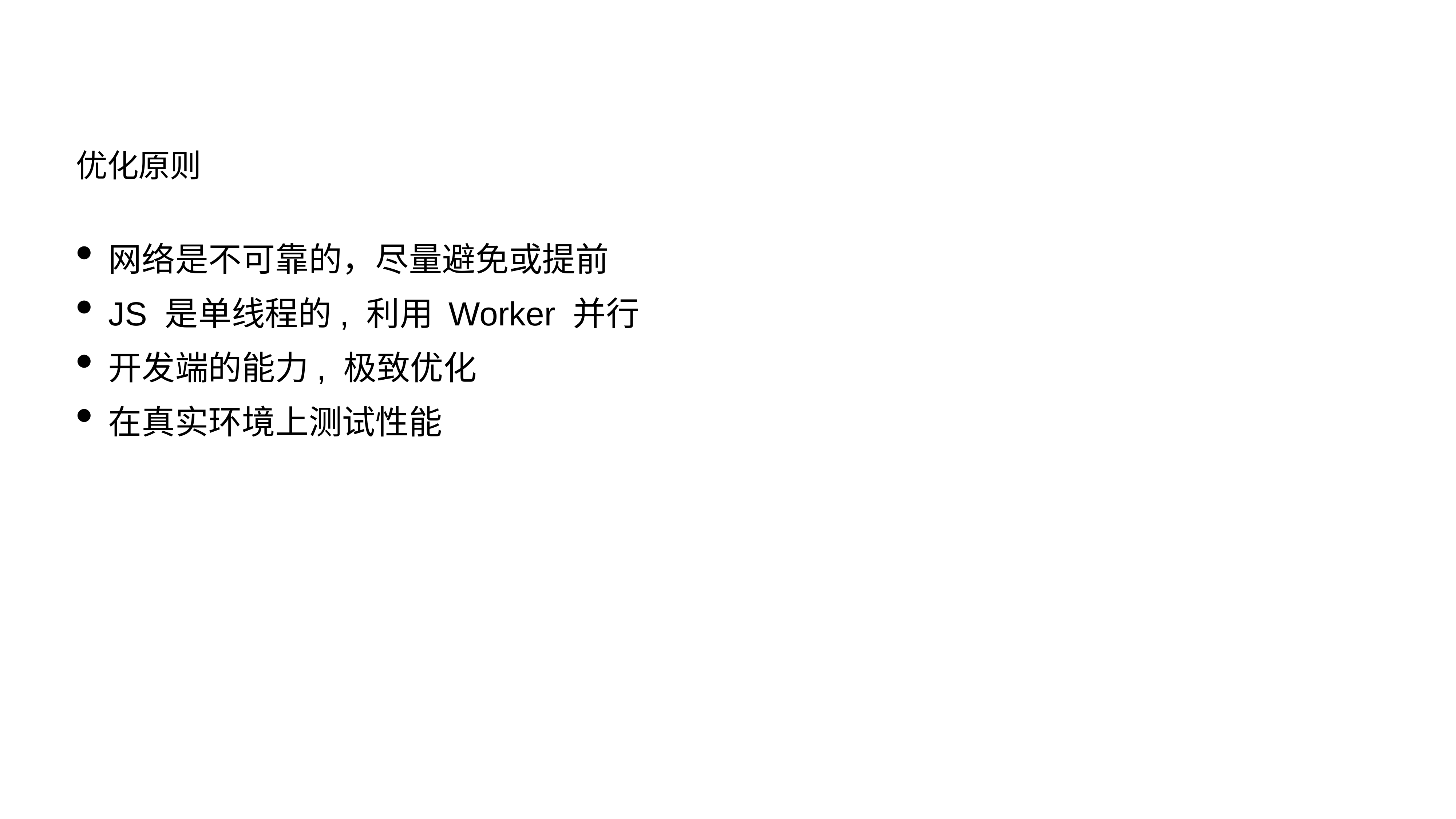

优化原则
网络是不可靠的，尽量避免或提前
JS 是单线程的, 利用 Worker 并行
开发端的能力, 极致优化
在真实环境上测试性能